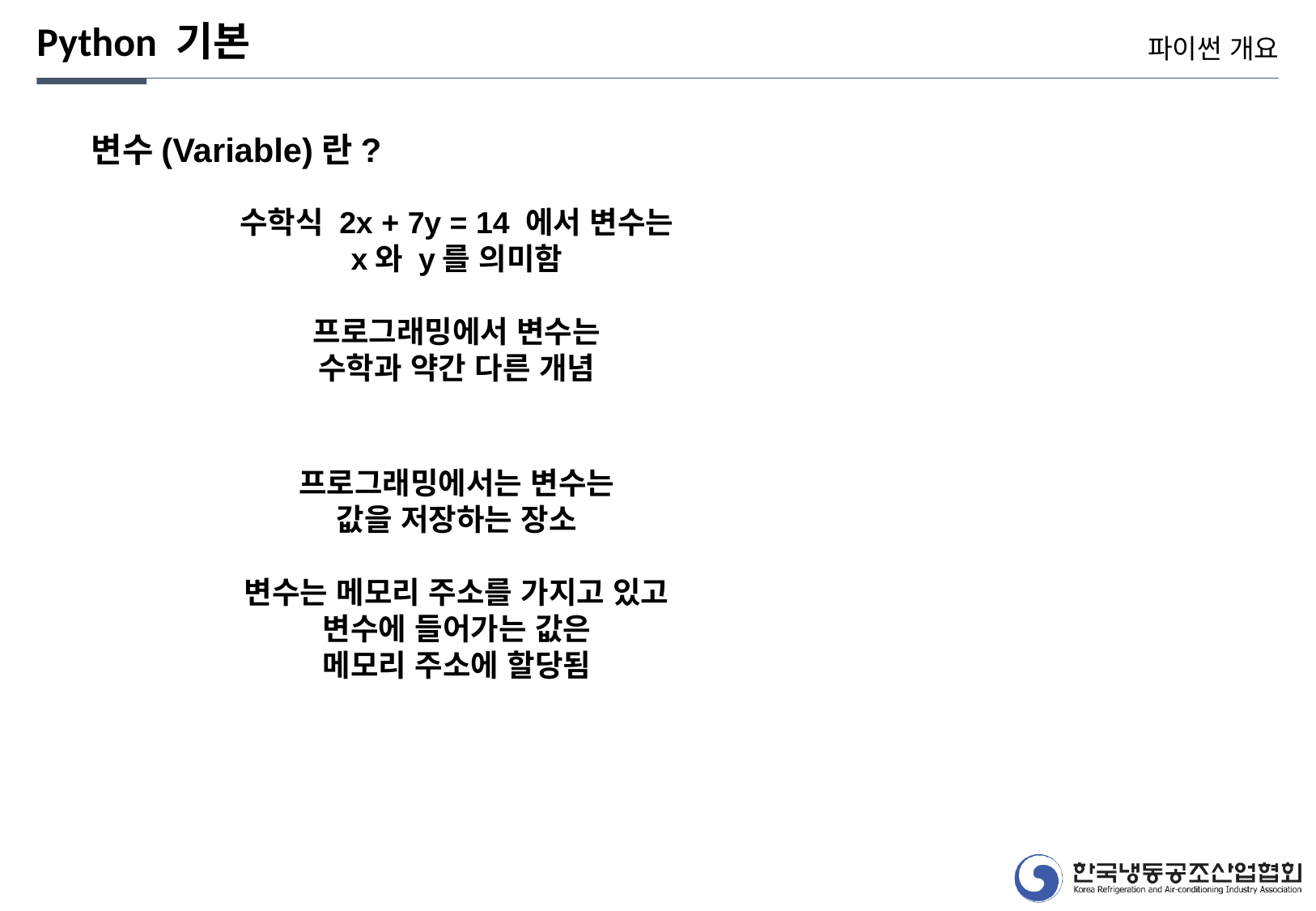

Python 기본
파이썬 개요
변수(Variable)란?
수학식 2x + 7y = 14 에서 변수는
x와 y를 의미함

프로그래밍에서 변수는
수학과 약간 다른 개념
프로그래밍에서는 변수는
값을 저장하는 장소

변수는 메모리 주소를 가지고 있고
변수에 들어가는 값은
메모리 주소에 할당됨